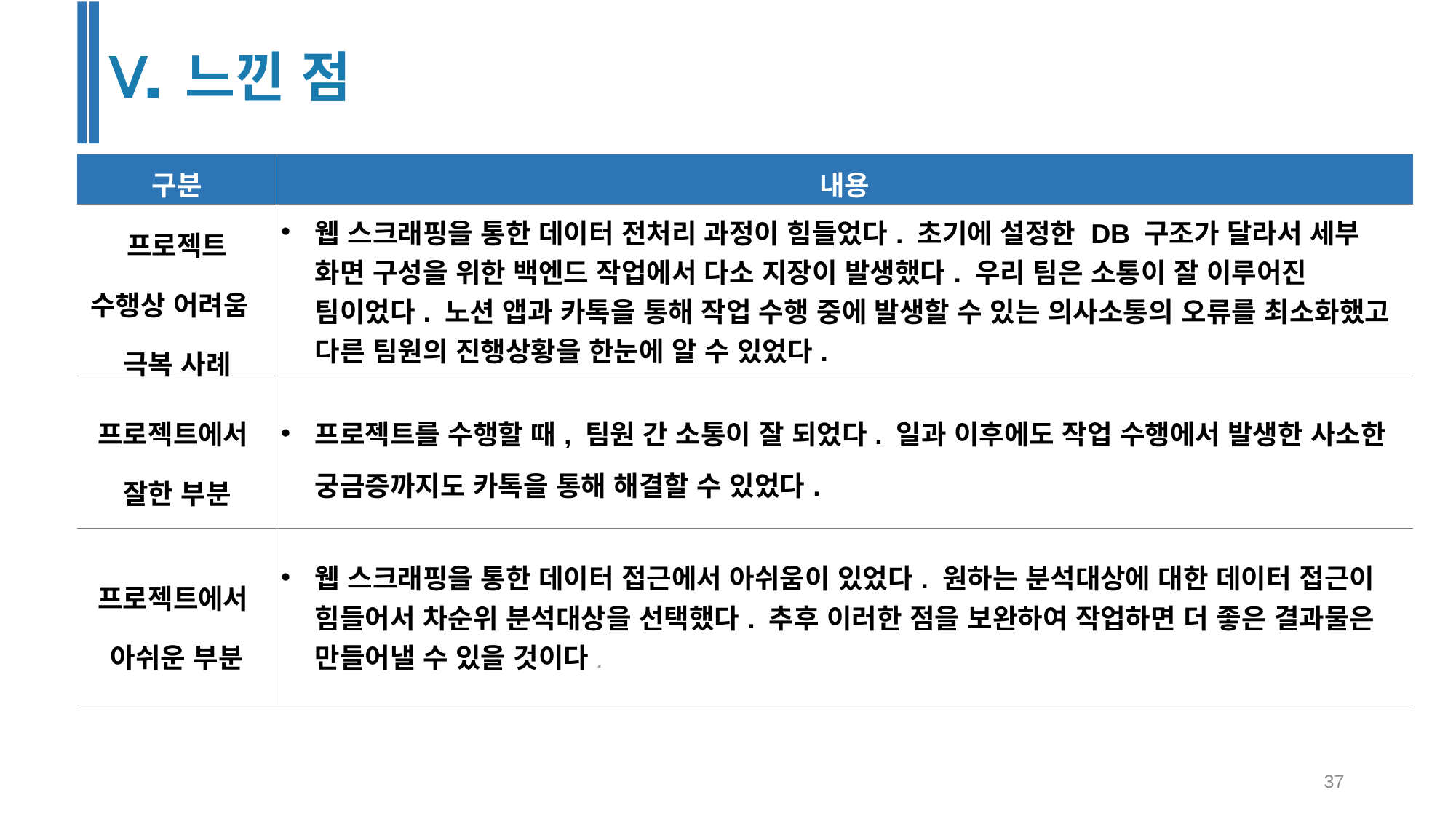

Ⅴ. 느낀 점
| 구분 | 내용 |
| --- | --- |
| 프로젝트 수행상 어려움 극복 사례 | 웹 스크래핑을 통한 데이터 전처리 과정이 힘들었다. 초기에 설정한 DB 구조가 달라서 세부 화면 구성을 위한 백엔드 작업에서 다소 지장이 발생했다. 우리 팀은 소통이 잘 이루어진 팀이었다. 노션 앱과 카톡을 통해 작업 수행 중에 발생할 수 있는 의사소통의 오류를 최소화했고 다른 팀원의 진행상황을 한눈에 알 수 있었다. |
| 프로젝트에서 잘한 부분 | 프로젝트를 수행할 때, 팀원 간 소통이 잘 되었다. 일과 이후에도 작업 수행에서 발생한 사소한 궁금증까지도 카톡을 통해 해결할 수 있었다. |
| 프로젝트에서 아쉬운 부분 | 웹 스크래핑을 통한 데이터 접근에서 아쉬움이 있었다. 원하는 분석대상에 대한 데이터 접근이 힘들어서 차순위 분석대상을 선택했다. 추후 이러한 점을 보완하여 작업하면 더 좋은 결과물은 만들어낼 수 있을 것이다. |
37